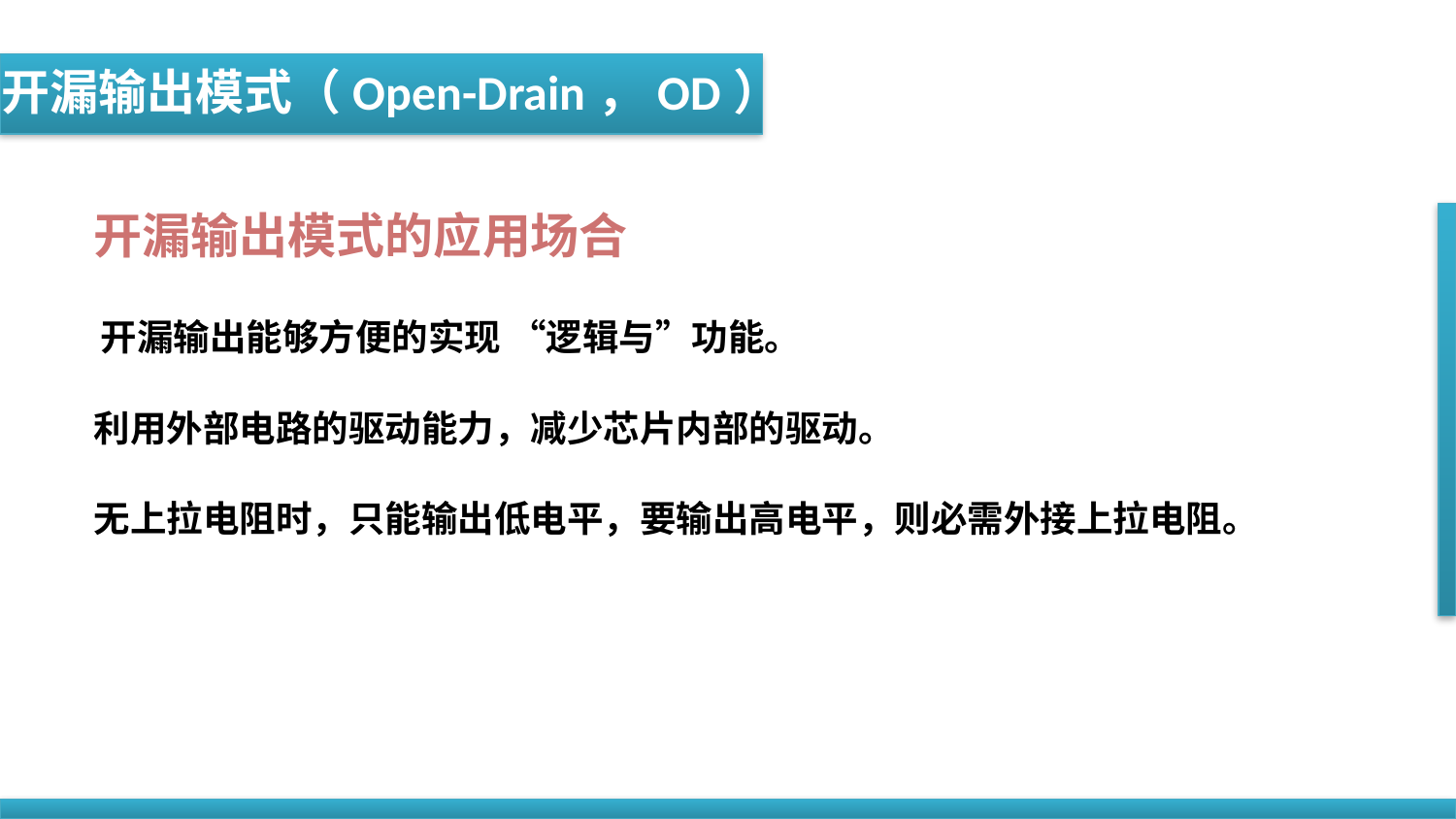

开漏输出模式（Open-Drain，OD）
开漏输出模式的应用场合
开漏输出能够方便的实现 “逻辑与”功能。
利用外部电路的驱动能力，减少芯片内部的驱动。
无上拉电阻时，只能输出低电平，要输出高电平，则必需外接上拉电阻。